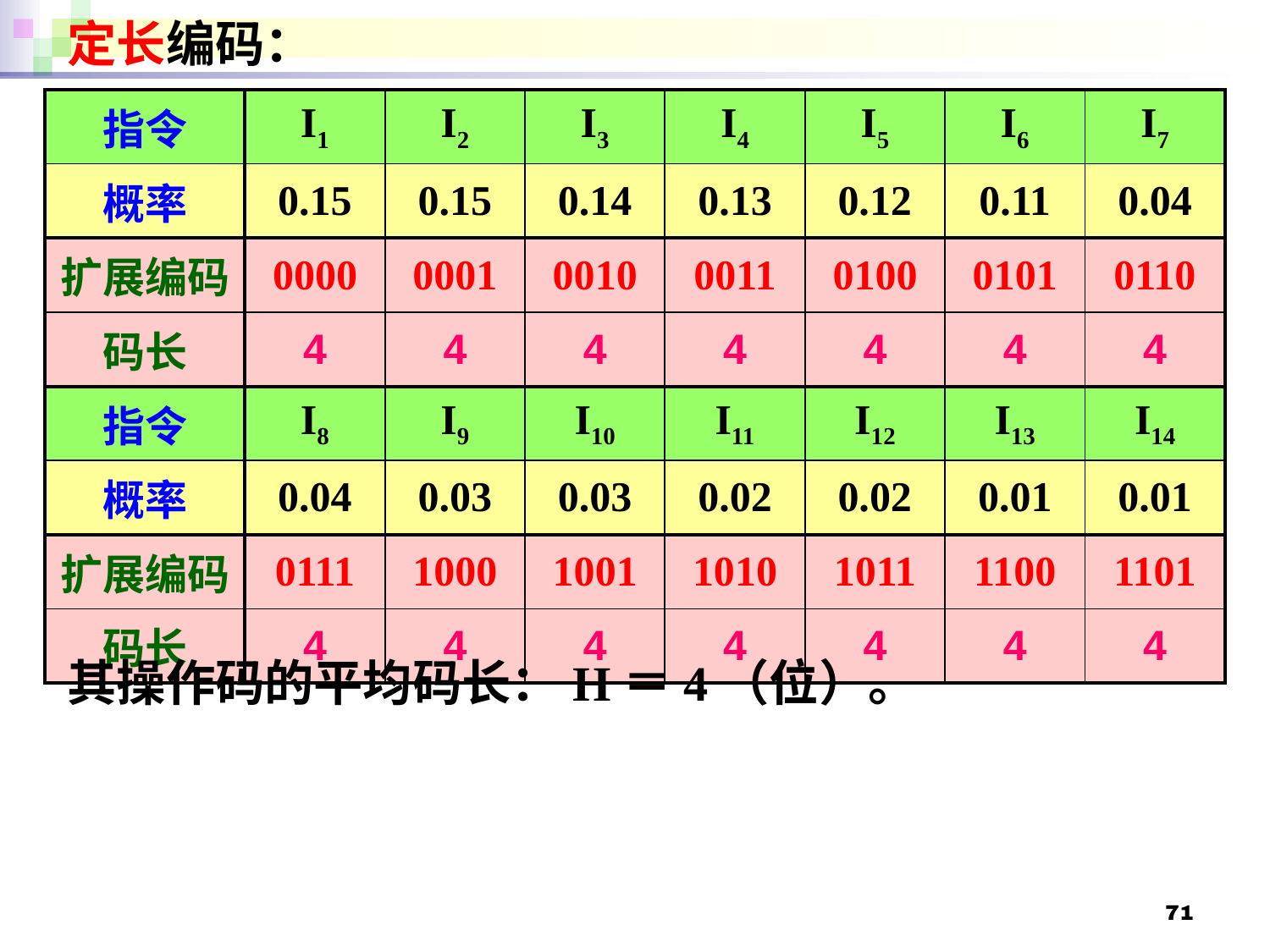

定长编码：
| 指令 | I1 | I2 | I3 | I4 | I5 | I6 | I7 |
| --- | --- | --- | --- | --- | --- | --- | --- |
| 概率 | 0.15 | 0.15 | 0.14 | 0.13 | 0.12 | 0.11 | 0.04 |
| 扩展编码 | 0000 | 0001 | 0010 | 0011 | 0100 | 0101 | 0110 |
| 码长 | 4 | 4 | 4 | 4 | 4 | 4 | 4 |
| 指令 | I8 | I9 | I10 | I11 | I12 | I13 | I14 |
| 概率 | 0.04 | 0.03 | 0.03 | 0.02 | 0.02 | 0.01 | 0.01 |
| 扩展编码 | 0111 | 1000 | 1001 | 1010 | 1011 | 1100 | 1101 |
| 码长 | 4 | 4 | 4 | 4 | 4 | 4 | 4 |
其操作码的平均码长：H＝4（位）。
71